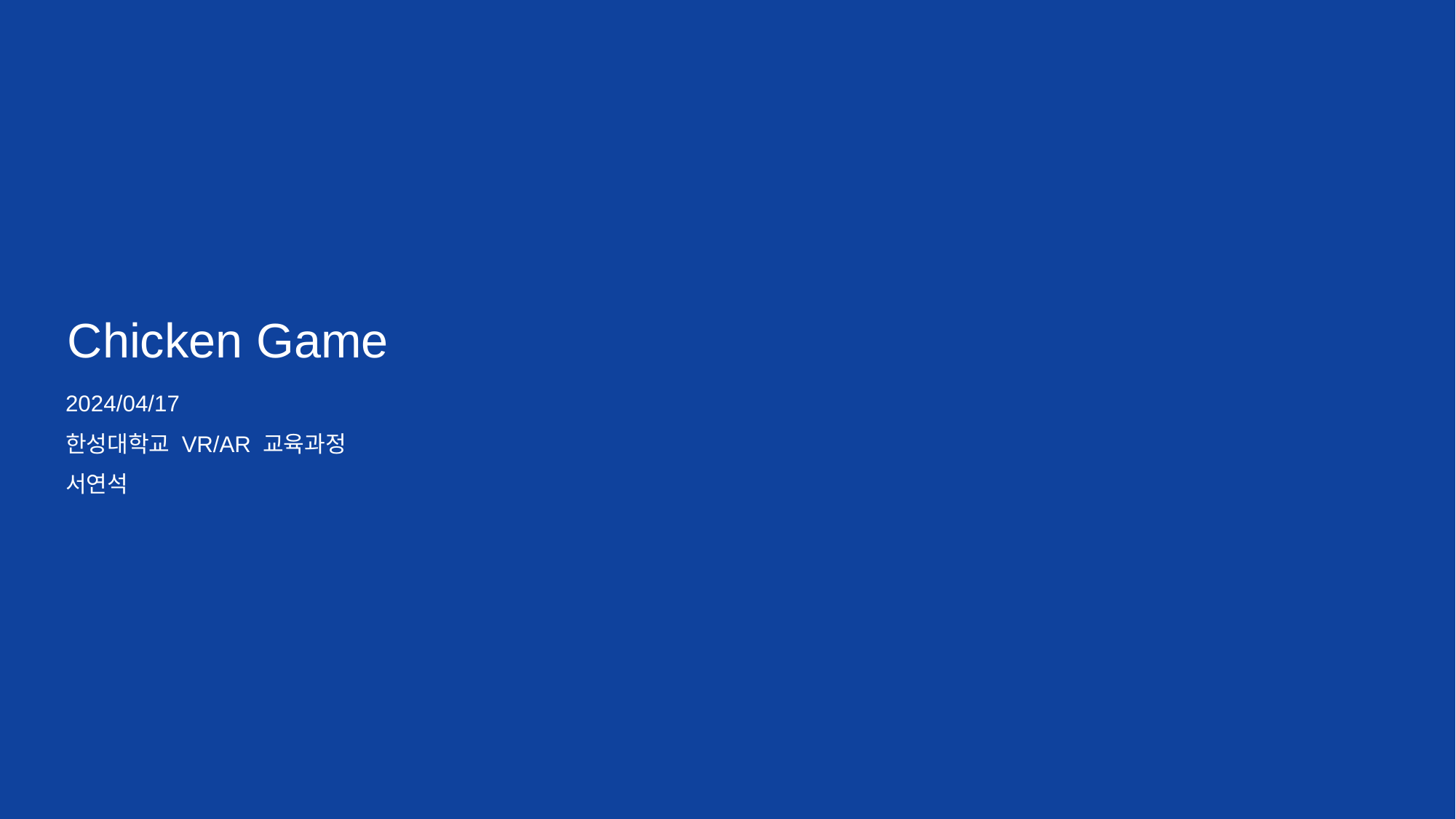

Chicken Game
2024/04/17
한성대학교 VR/AR 교육과정
서연석